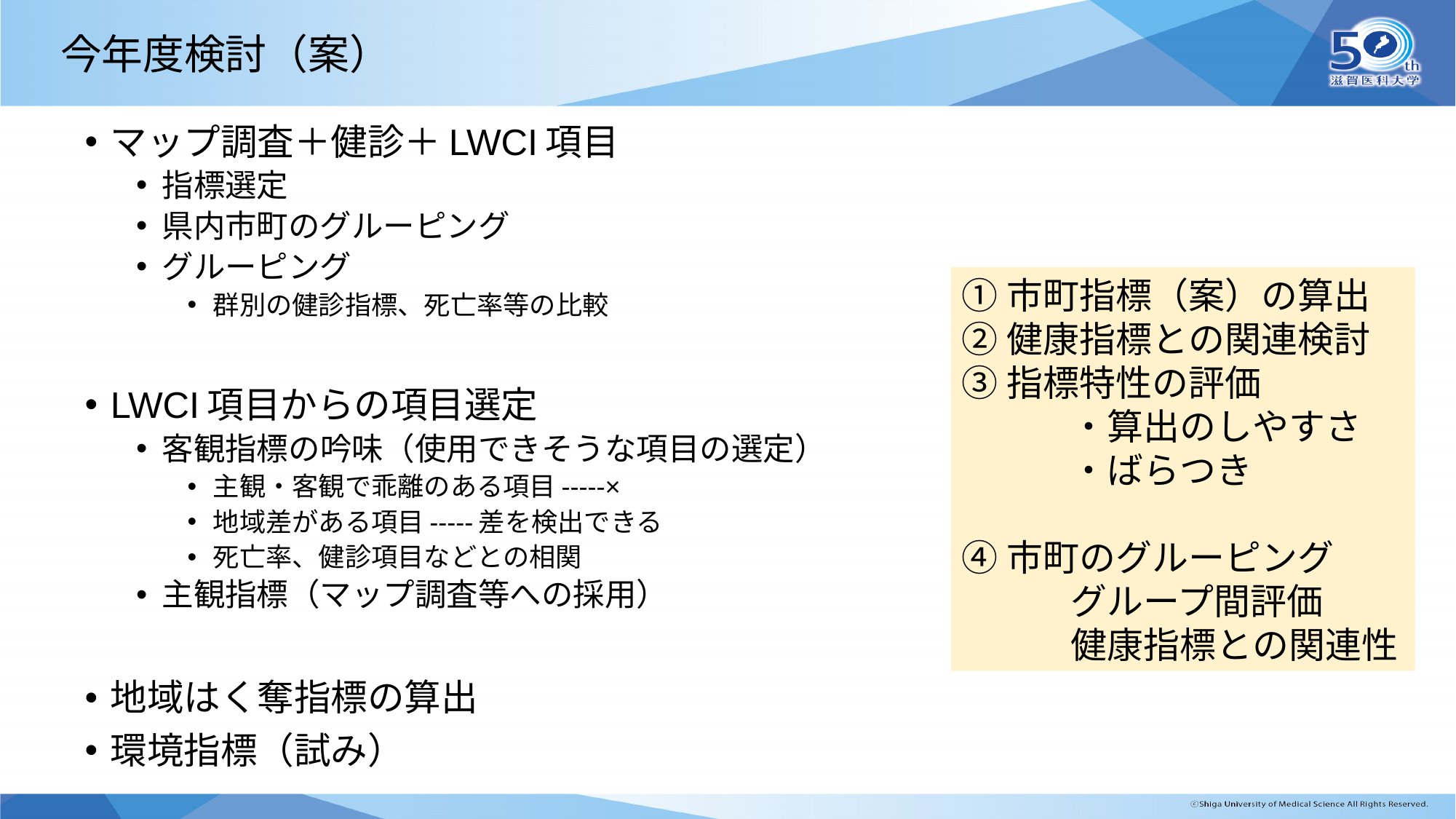

# 今年度検討（案）
マップ調査＋健診＋LWCI項目
指標選定
県内市町のグルーピング
グルーピング
群別の健診指標、死亡率等の比較

LWCI項目からの項目選定
客観指標の吟味（使用できそうな項目の選定）
主観・客観で乖離のある項目-----×
地域差がある項目-----差を検出できる
死亡率、健診項目などとの相関
主観指標（マップ調査等への採用）

地域はく奪指標の算出
環境指標（試み）
①市町指標（案）の算出
②健康指標との関連検討
③指標特性の評価
	・算出のしやすさ
	・ばらつき

④市町のグルーピング
	グループ間評価
	健康指標との関連性